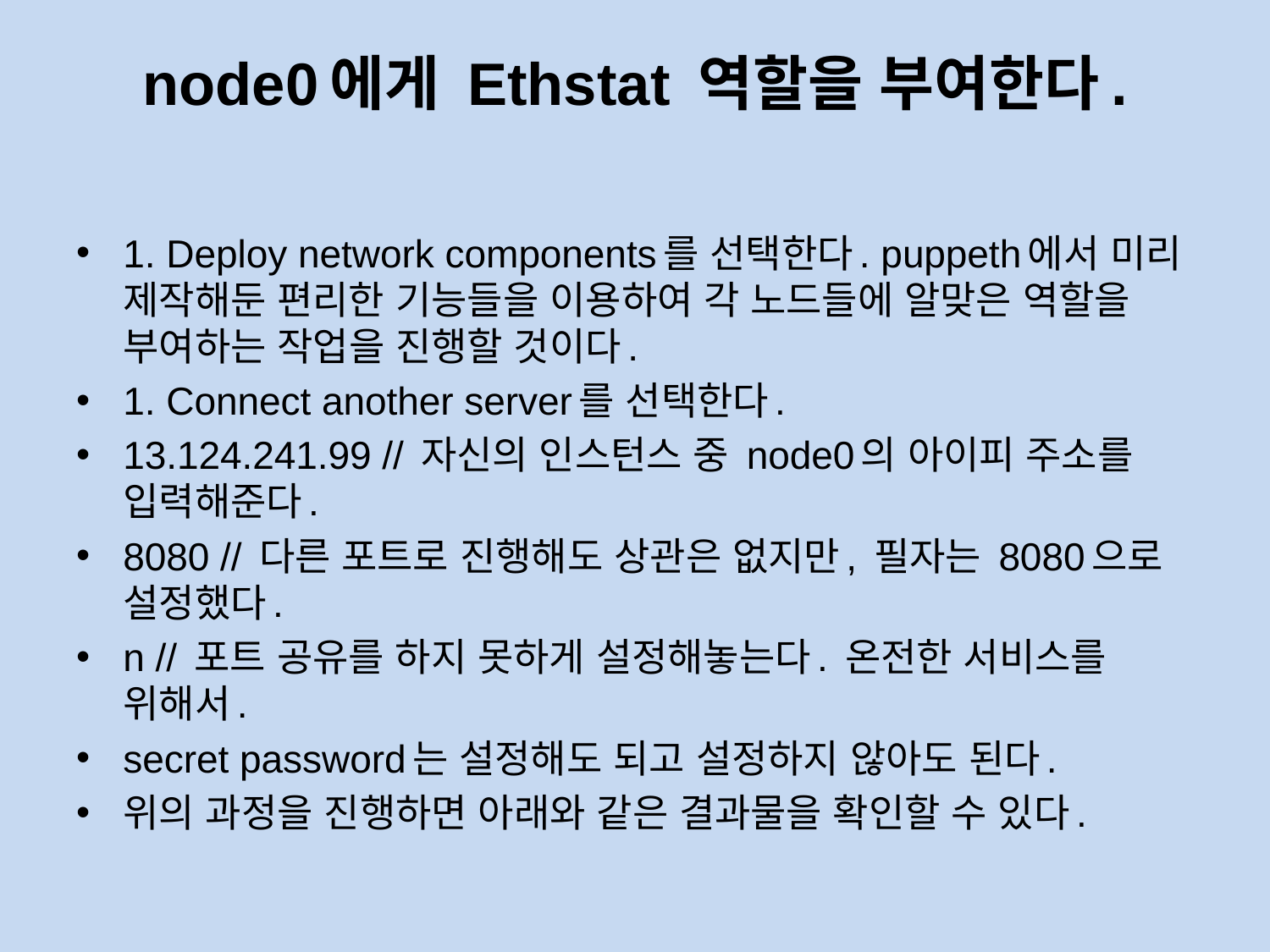

# node0에게 Ethstat 역할을 부여한다.
1. Deploy network components를 선택한다. puppeth에서 미리 제작해둔 편리한 기능들을 이용하여 각 노드들에 알맞은 역할을 부여하는 작업을 진행할 것이다.
1. Connect another server를 선택한다.
13.124.241.99 // 자신의 인스턴스 중 node0의 아이피 주소를 입력해준다.
8080 // 다른 포트로 진행해도 상관은 없지만, 필자는 8080으로 설정했다.
n // 포트 공유를 하지 못하게 설정해놓는다. 온전한 서비스를 위해서.
secret password는 설정해도 되고 설정하지 않아도 된다.
위의 과정을 진행하면 아래와 같은 결과물을 확인할 수 있다.